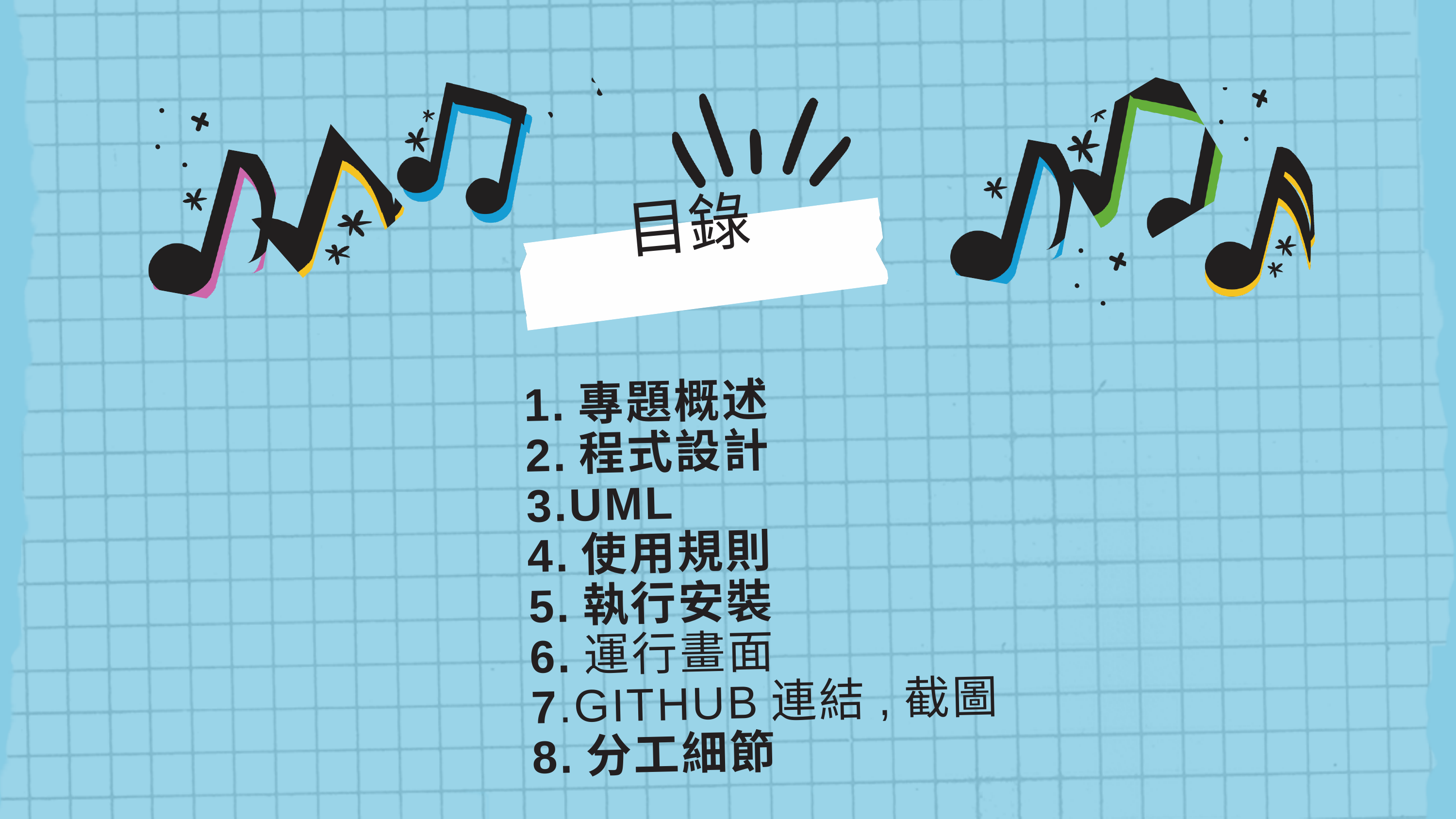

目錄

1.專題概述
2.程式設計
3.UML
4.使用規則
5.執行安裝
6.運行畫面
7.GITHUB連結,截圖
8.分工細節